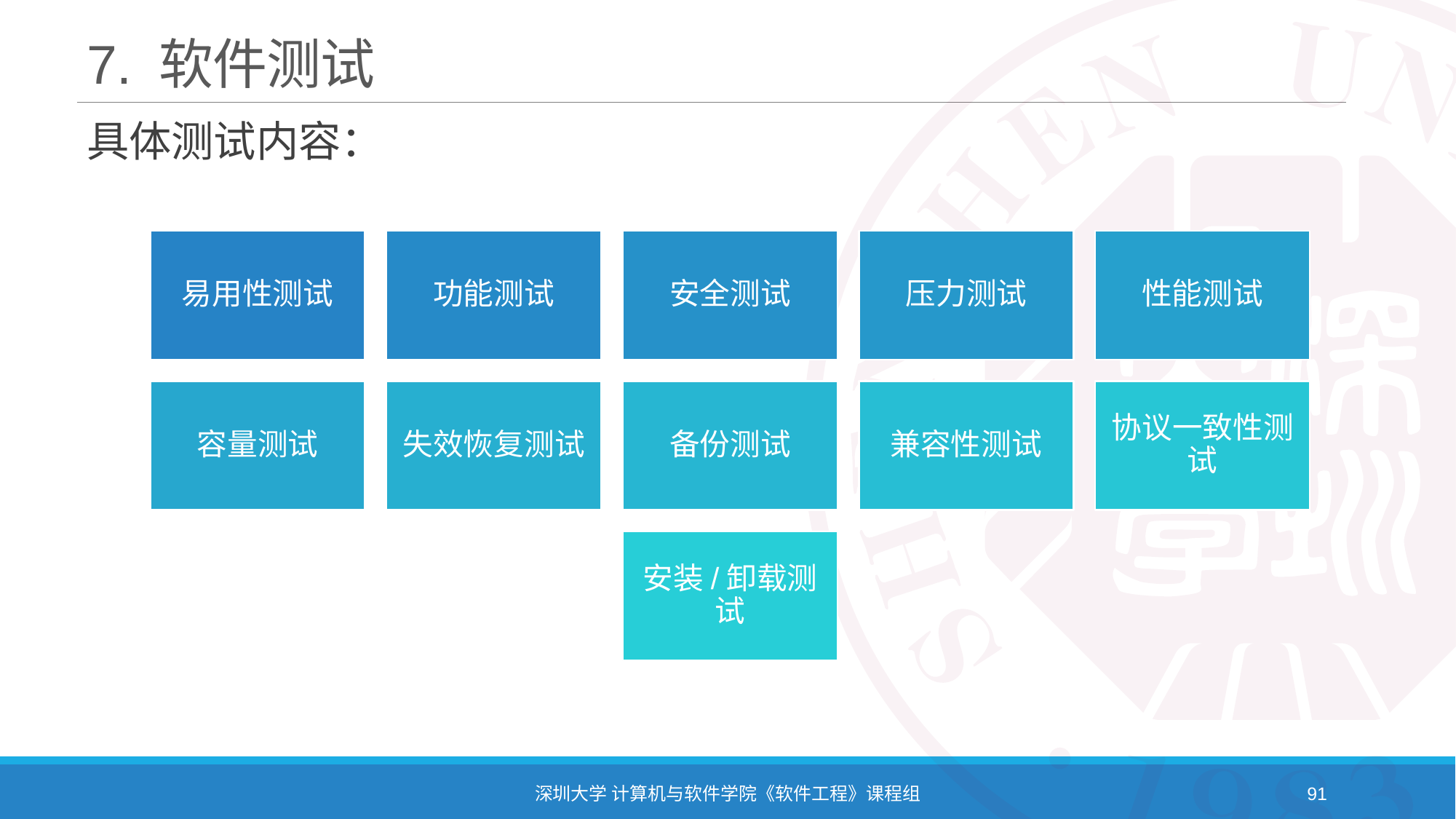

# 7. 软件测试
具体测试内容：
易用性测试
功能测试
安全测试
压力测试
性能测试
容量测试
失效恢复测试
备份测试
兼容性测试
协议一致性测试
安装/卸载测试
深圳大学 计算机与软件学院《软件工程》课程组
91